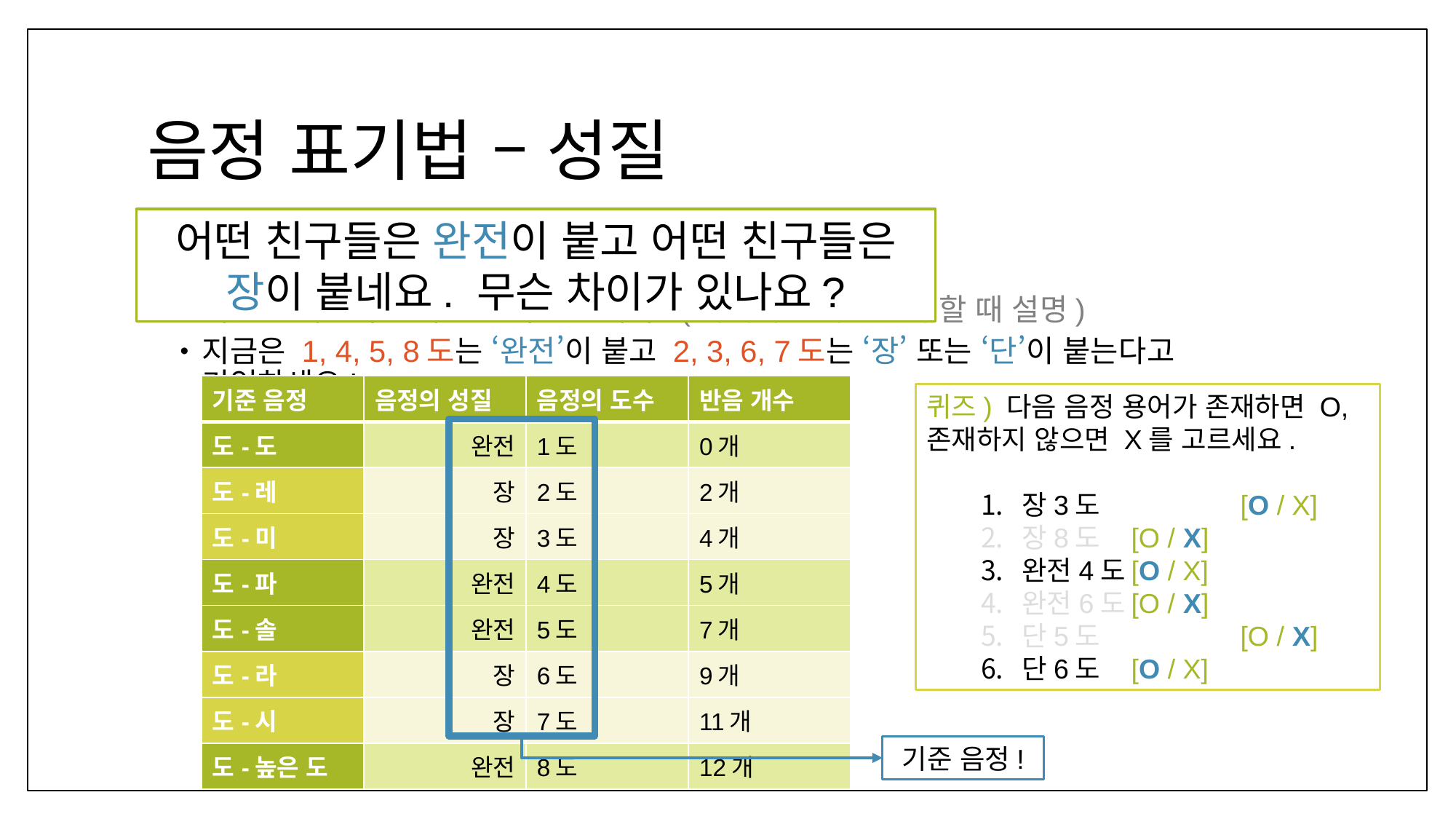

# 음정 표기법 – 성질
어떤 친구들은 완전이 붙고 어떤 친구들은 장이 붙네요. 무슨 차이가 있나요?

이것은 배음 구조와 관련이 있습니다. (뒤에서 협화음 설명할 때 설명)
지금은 1, 4, 5, 8도는 ‘완전’이 붙고 2, 3, 6, 7도는 ‘장’ 또는 ‘단’이 붙는다고 기억하세요!
| 기준 음정 | 음정의 성질 | 음정의 도수 | 반음 개수 |
| --- | --- | --- | --- |
| 도-도 | 완전 | 1도 | 0개 |
| 도-레 | 장 | 2도 | 2개 |
| 도-미 | 장 | 3도 | 4개 |
| 도-파 | 완전 | 4도 | 5개 |
| 도-솔 | 완전 | 5도 | 7개 |
| 도-라 | 장 | 6도 | 9개 |
| 도-시 | 장 | 7도 | 11개 |
| 도-높은 도 | 완전 | 8도 | 12개 |
퀴즈) 다음 음정 용어가 존재하면 O, 존재하지 않으면 X를 고르세요.

장3도		[O / X]
장8도	[O / X]
완전4도	[O / X]
완전6도	[O / X]
단5도		[O / X]
단6도	[O / X]

기준 음정!